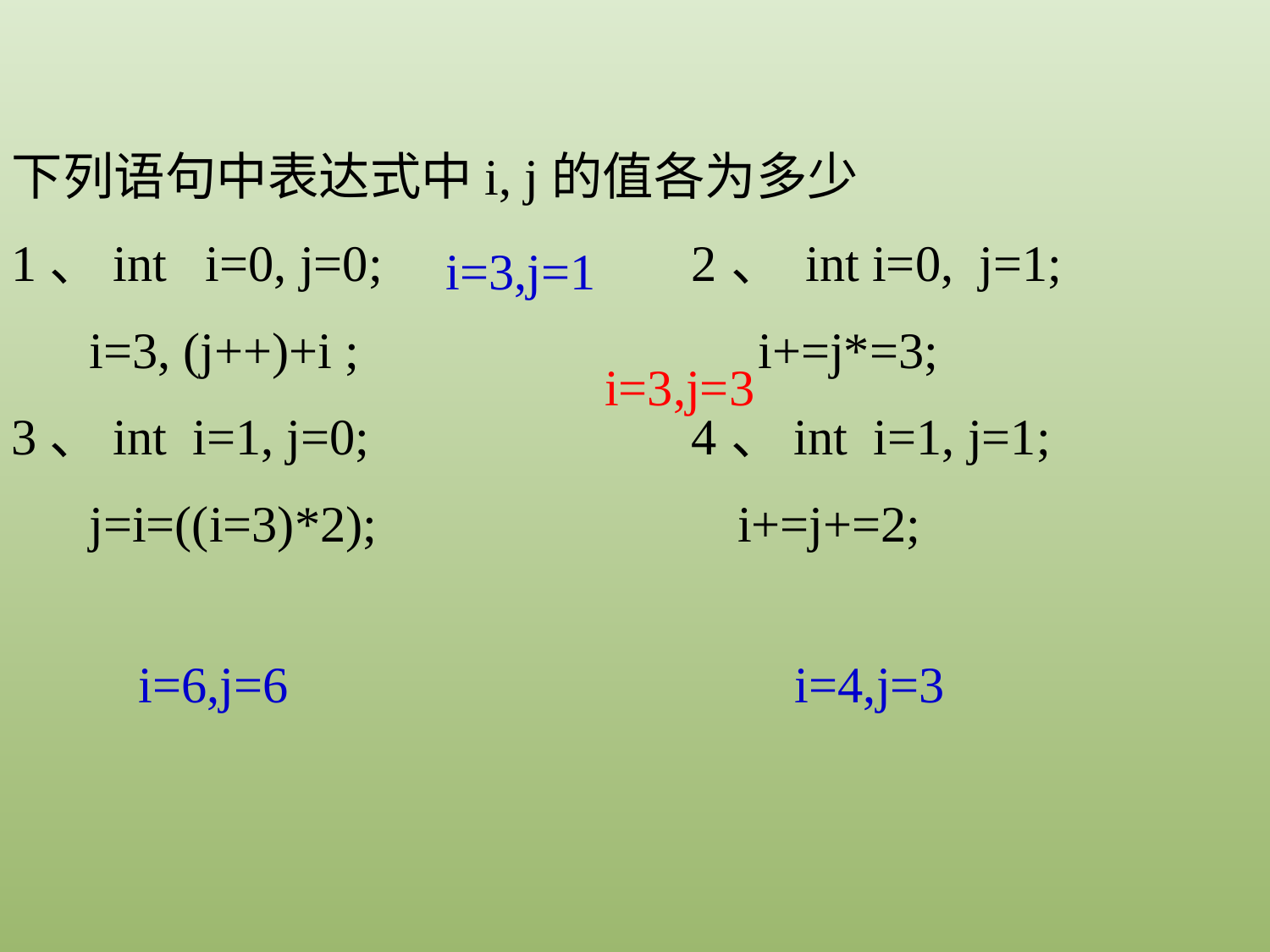

下列语句中表达式中i, j的值各为多少
1、int   i=0, j=0;                        2、 int i=0,  j=1;
      i=3, (j++)+i ;                               i+=j*=3;
3、int  i=1, j=0;                         4、int  i=1, j=1;
      j=i=((i=3)*2);                            i+=j+=2;
i=3,j=1
i=3,j=3
i=6,j=6
i=4,j=3
70